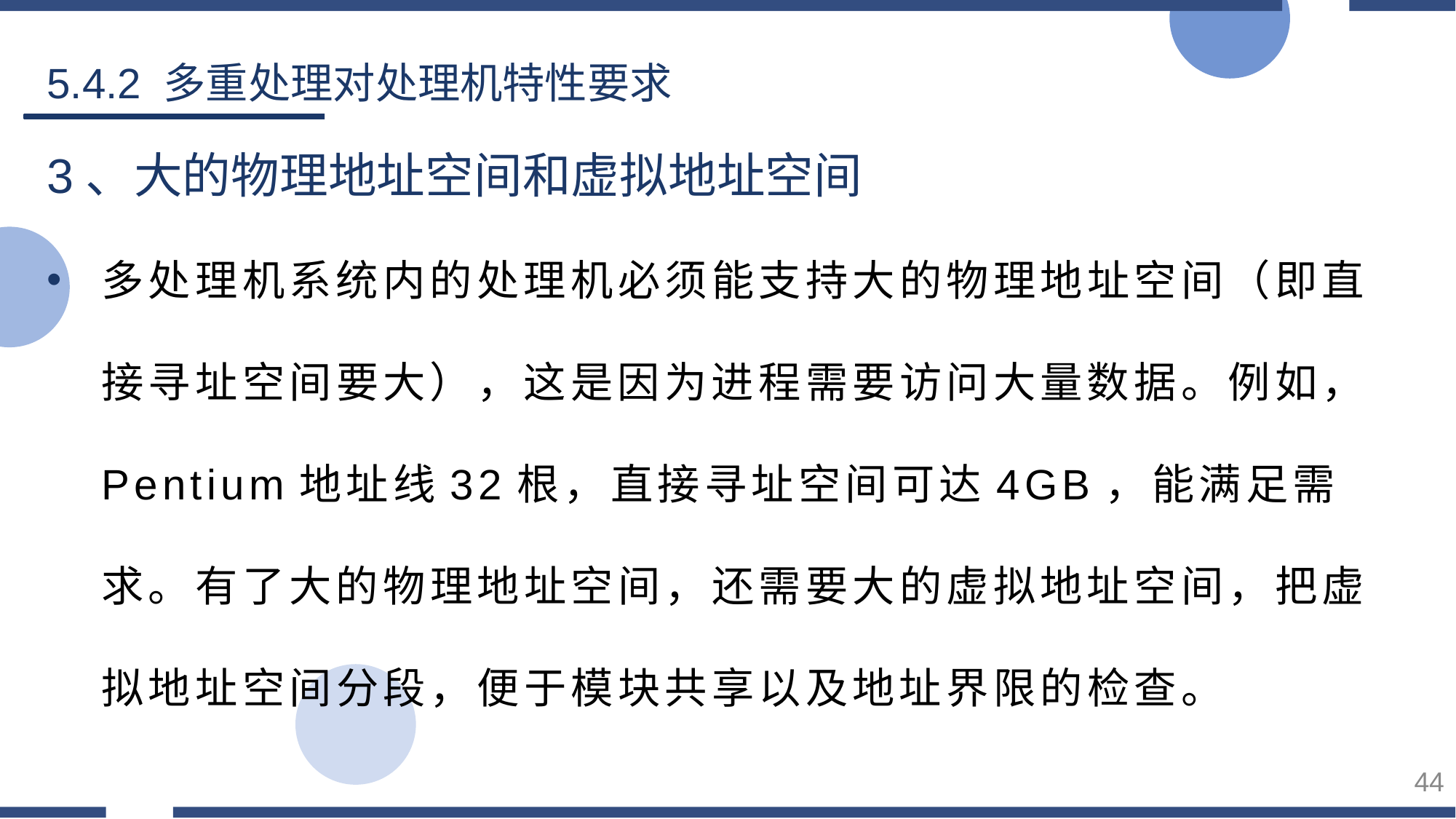

5.4.2 多重处理对处理机特性要求
3、大的物理地址空间和虚拟地址空间
多处理机系统内的处理机必须能支持大的物理地址空间（即直接寻址空间要大），这是因为进程需要访问大量数据。例如，Pentium地址线32根，直接寻址空间可达4GB，能满足需求。有了大的物理地址空间，还需要大的虚拟地址空间，把虚拟地址空间分段，便于模块共享以及地址界限的检查。

44